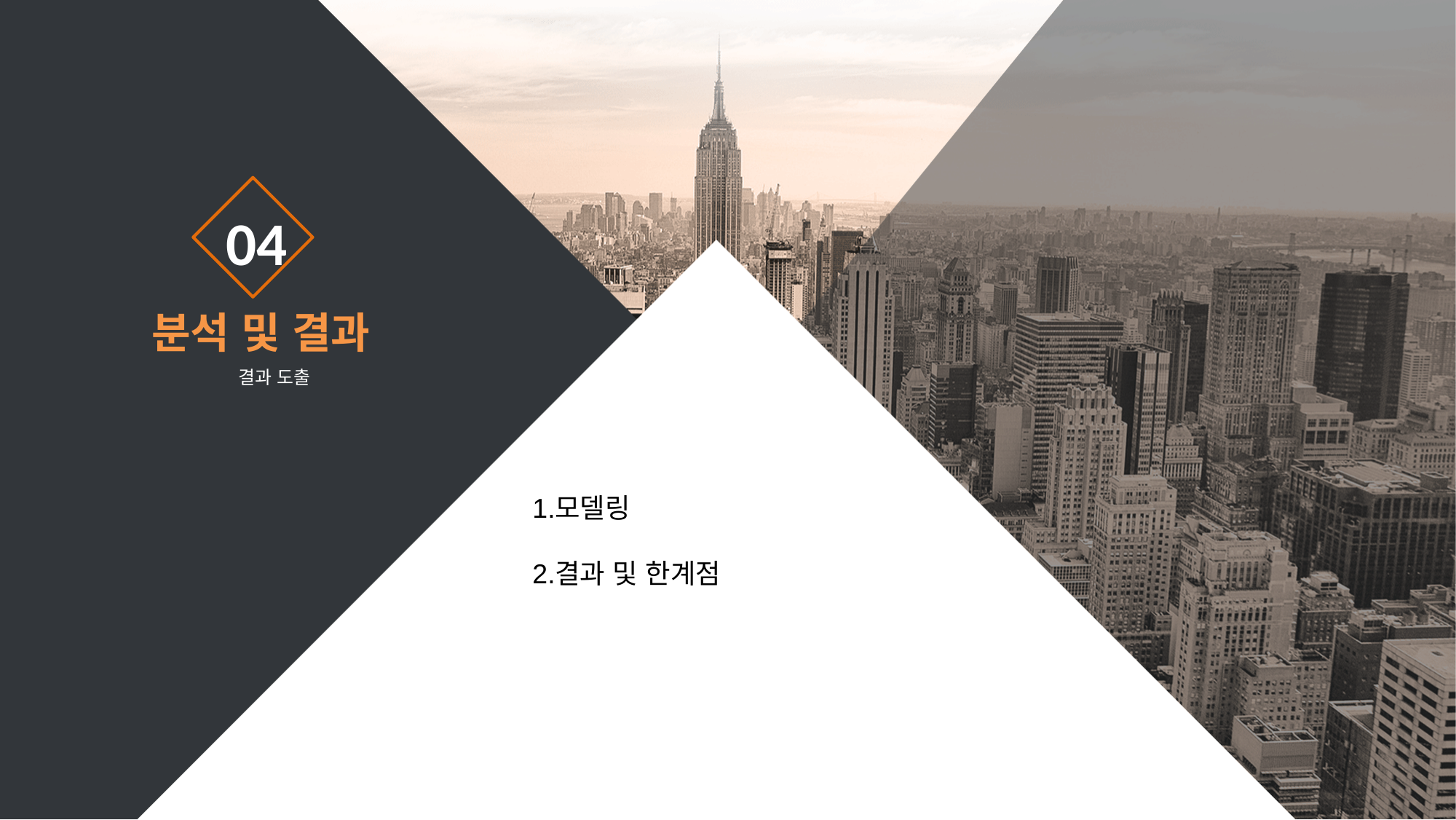

04
분석 및 결과
결과 도출
모델링
결과 및 한계점